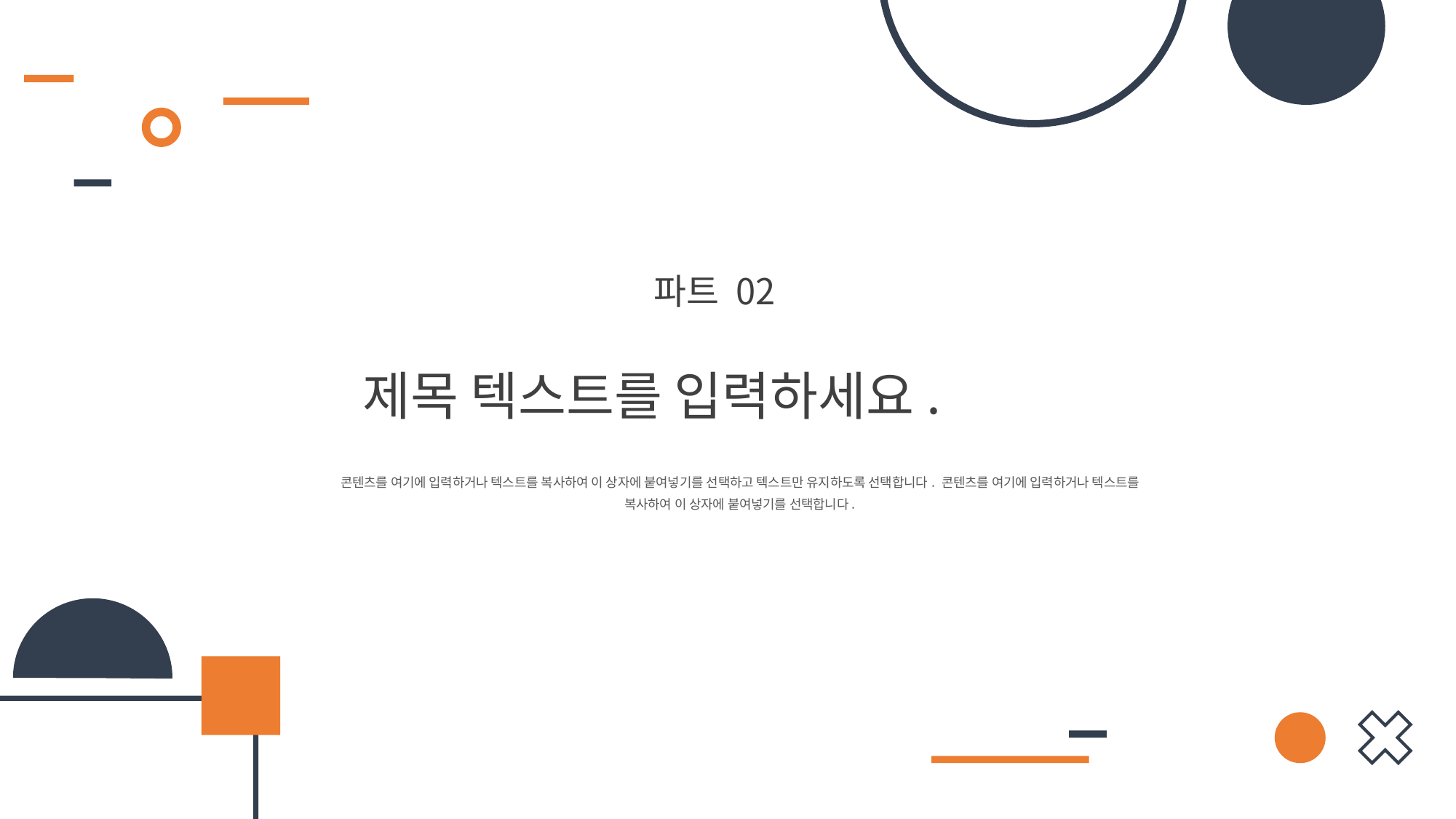

파트 02
제목 텍스트를 입력하세요.
콘텐츠를 여기에 입력하거나 텍스트를 복사하여 이 상자에 붙여넣기를 선택하고 텍스트만 유지하도록 선택합니다. 콘텐츠를 여기에 입력하거나 텍스트를 복사하여 이 상자에 붙여넣기를 선택합니다.